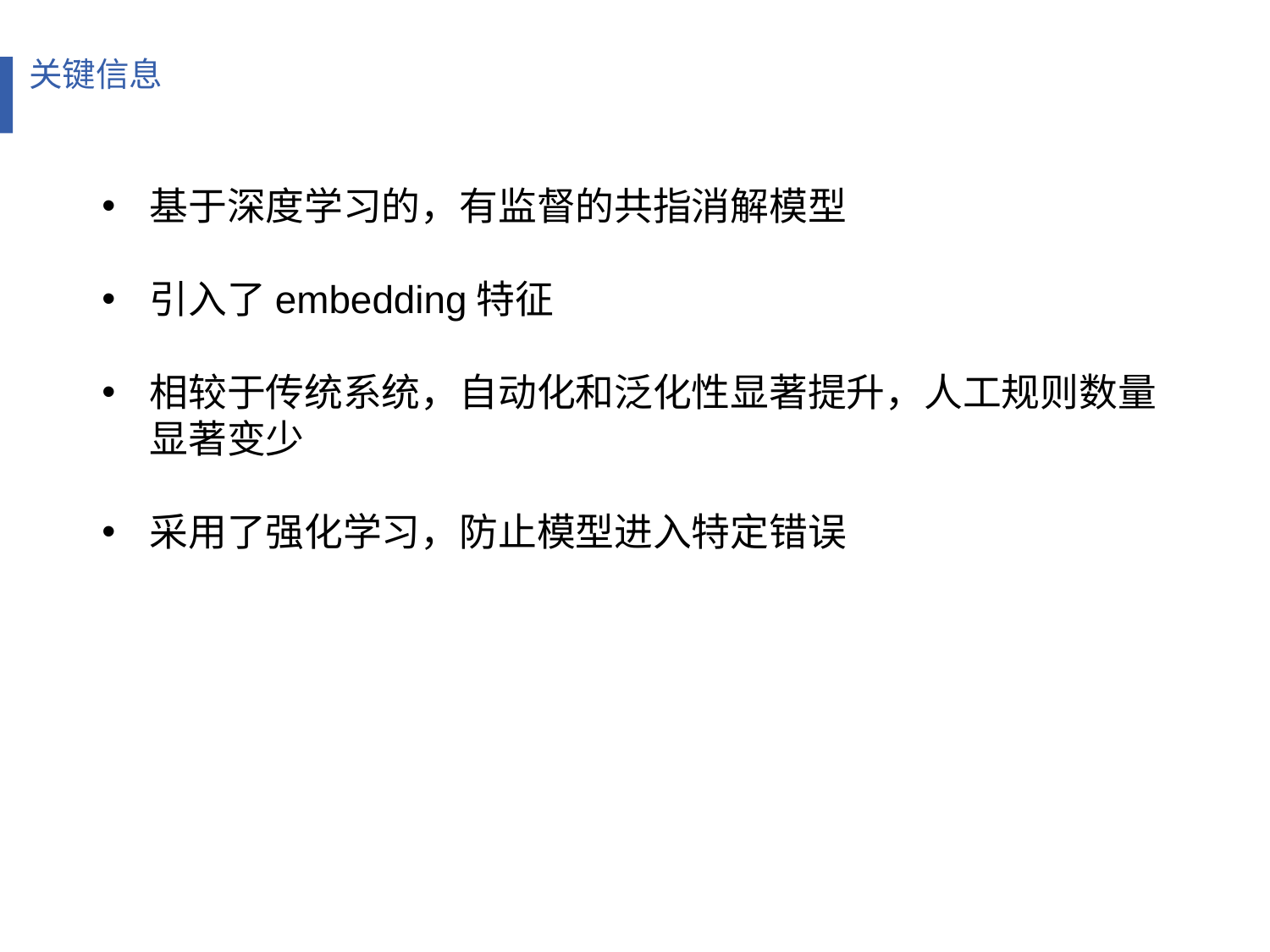

关键信息
基于深度学习的，有监督的共指消解模型

引入了embedding特征

相较于传统系统，自动化和泛化性显著提升，人工规则数量显著变少

采用了强化学习，防止模型进入特定错误